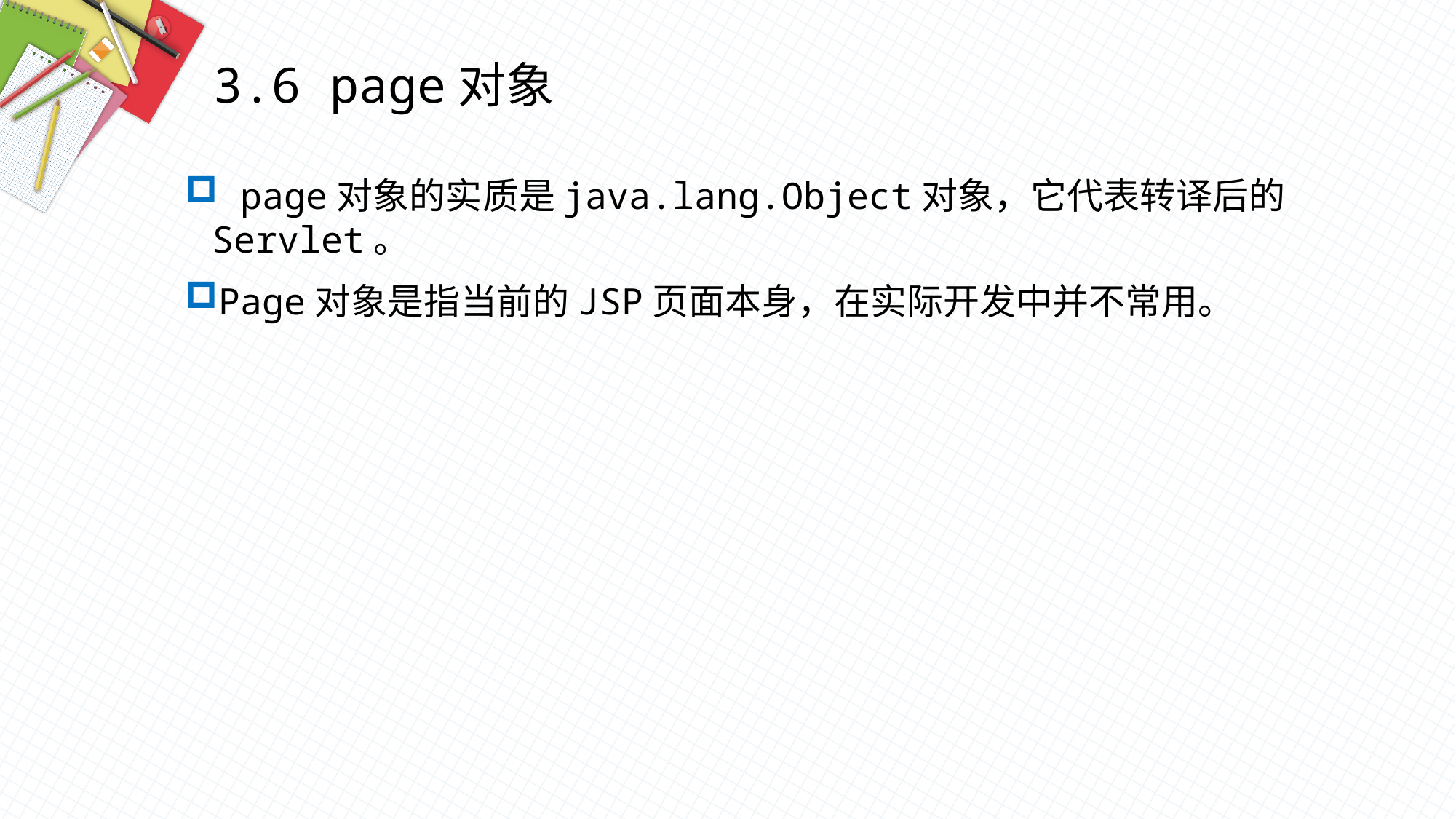

3.6 page对象
 page对象的实质是java.lang.Object对象，它代表转译后的Servlet。
Page对象是指当前的JSP页面本身，在实际开发中并不常用。